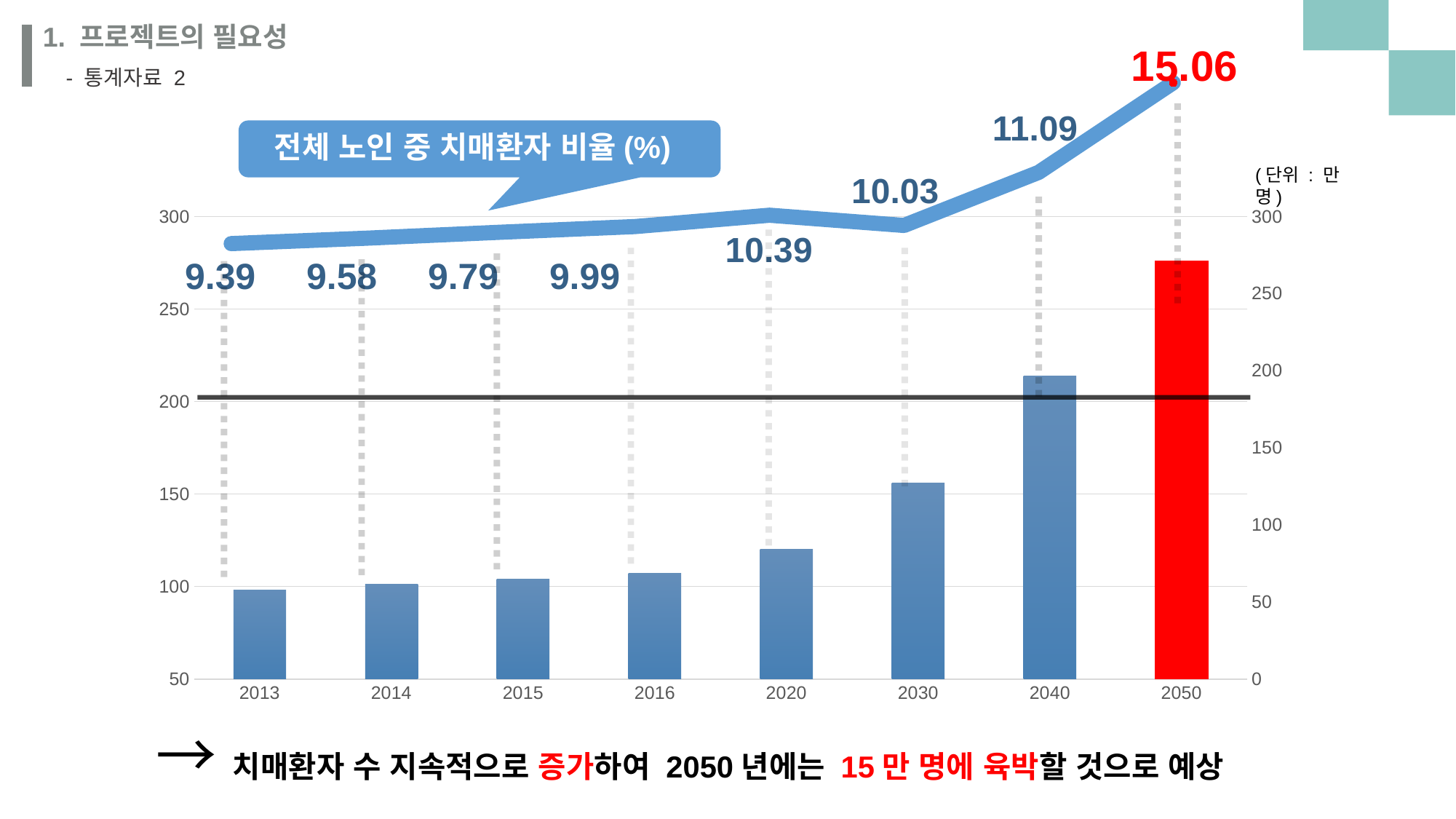

1. 프로젝트의 필요성

15.06

### Chart

| Category | 계열 1 | 열1 | 열2 |
|---|---|---|---|
| 항목 1 | 9.39 | None | None |
| 항목 2 | 9.58 | None | None |
| 항목 3 | 9.790000000000001 | None | None |
| 항목 4 | 9.99 | None | None |
   - 통계자료 2
11.09

전체 노인 중 치매환자 비율(%)
(단위 : 만 명)
10.03

### Chart

| Category | 열1 | 열2 | 계열 1 |
|---|---|---|---|
| 2013 | None | None | 57.6 |
| 2014 | None | None | 61.2 |
| 2015 | None | None | 64.8 |
| 2016 | None | None | 68.6 |
| 2020 | None | None | 84.0 |
| 2030 | None | None | 127.2 |
| 2040 | None | None | 196.4 |
| 2050 | None | None | 271.0 |
10.39
9.39     9.58     9.79     9.99
→ 치매환자 수 지속적으로 증가하여 2050년에는 15만 명에 육박할 것으로 예상